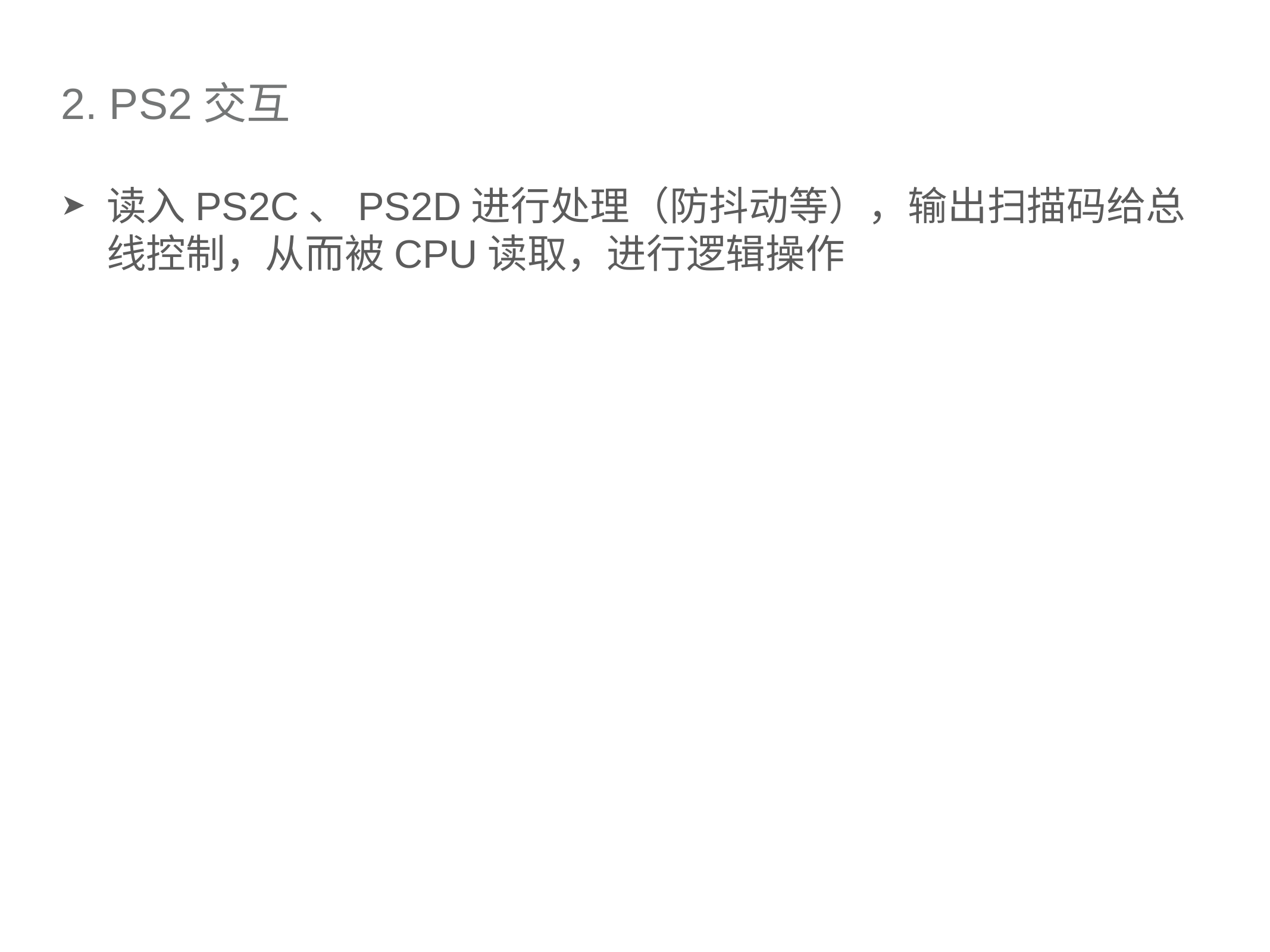

# 2. PS2交互

读入PS2C、PS2D进行处理（防抖动等），输出扫描码给总线控制，从而被CPU读取，进行逻辑操作